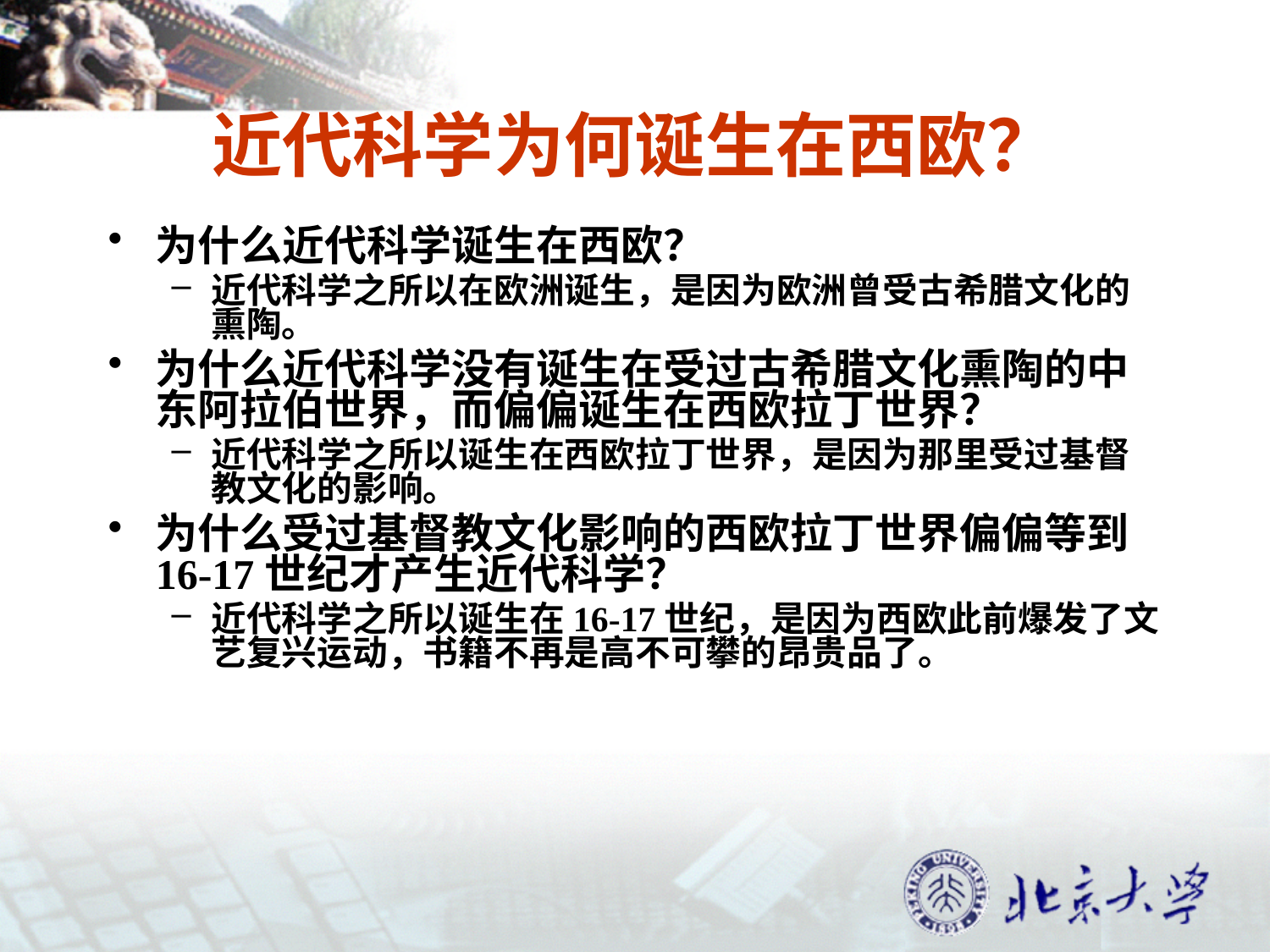

# 近代科学为何诞生在西欧？
为什么近代科学诞生在西欧？
近代科学之所以在欧洲诞生，是因为欧洲曾受古希腊文化的熏陶。
为什么近代科学没有诞生在受过古希腊文化熏陶的中东阿拉伯世界，而偏偏诞生在西欧拉丁世界？
近代科学之所以诞生在西欧拉丁世界，是因为那里受过基督教文化的影响。
为什么受过基督教文化影响的西欧拉丁世界偏偏等到16-17世纪才产生近代科学？
近代科学之所以诞生在16-17世纪，是因为西欧此前爆发了文艺复兴运动，书籍不再是高不可攀的昂贵品了。